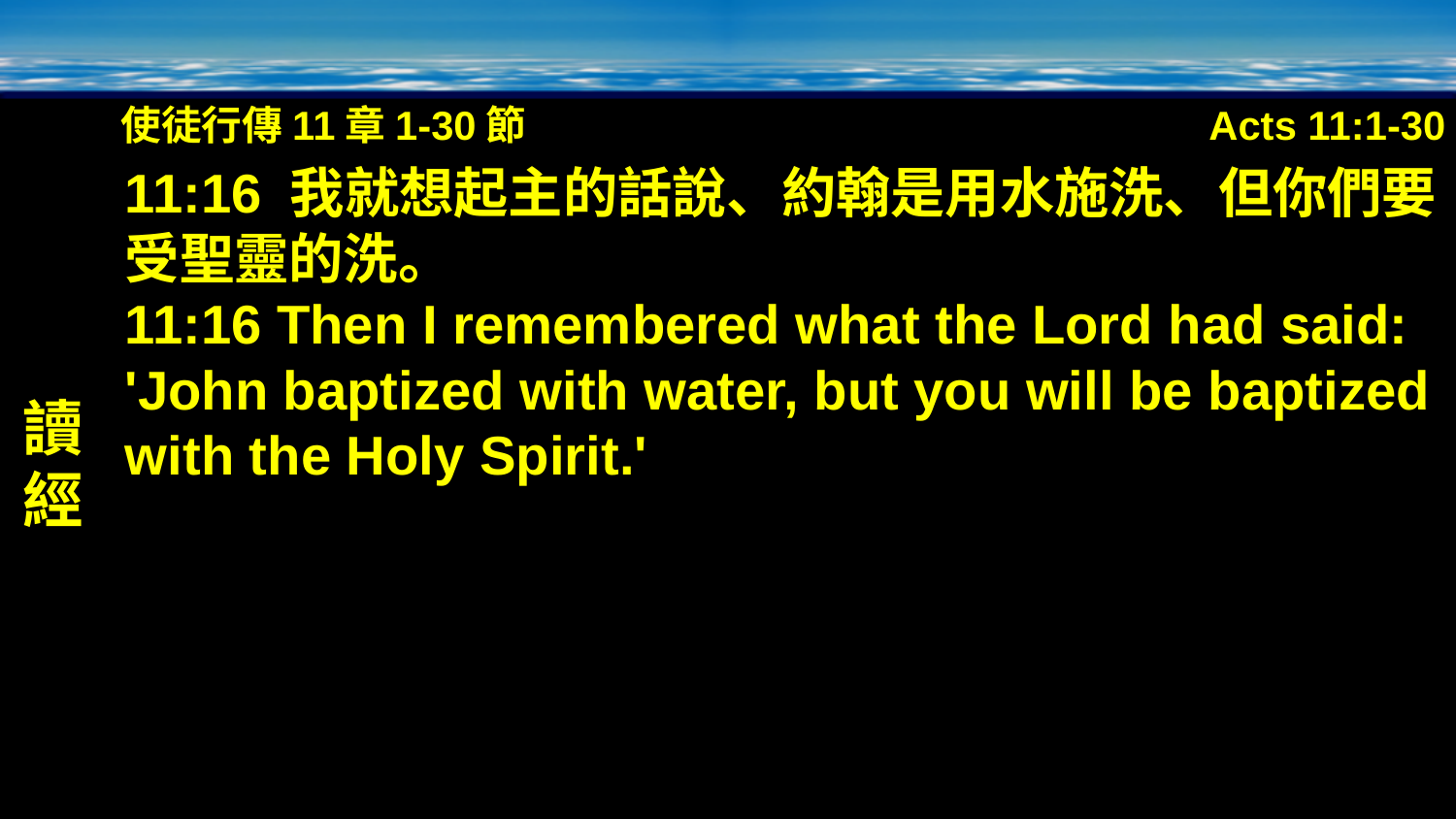

使徒行傳11章1-30節
Acts 11:1-30
讀經
11:16 我就想起主的話說、約翰是用水施洗、但你們要受聖靈的洗。
11:16 Then I remembered what the Lord had said: 'John baptized with water, but you will be baptized with the Holy Spirit.'